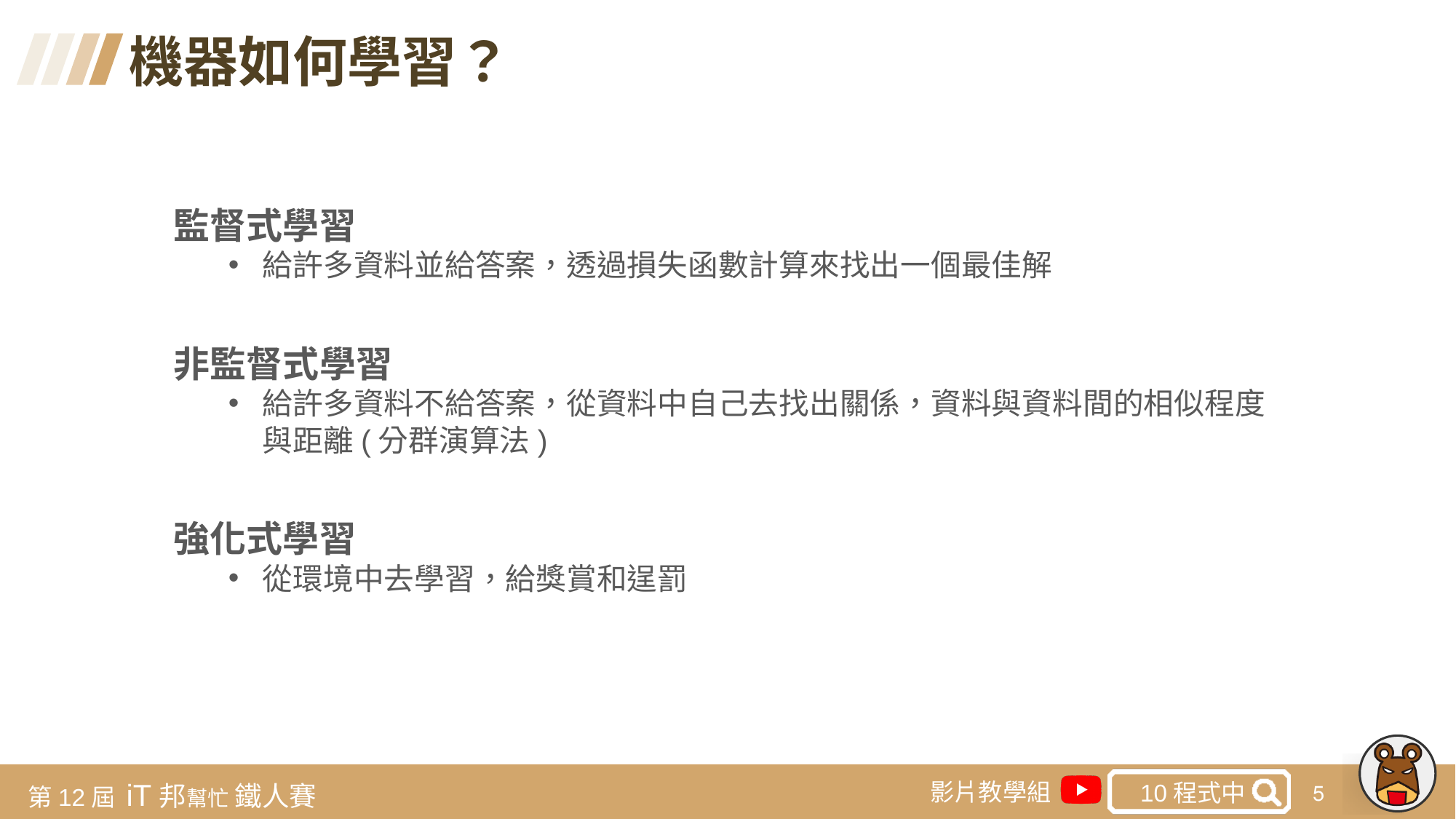

機器如何學習？
監督式學習
給許多資料並給答案，透過損失函數計算來找出一個最佳解

非監督式學習
給許多資料不給答案，從資料中自己去找出關係，資料與資料間的相似程度與距離(分群演算法)

強化式學習
從環境中去學習，給獎賞和逞罰